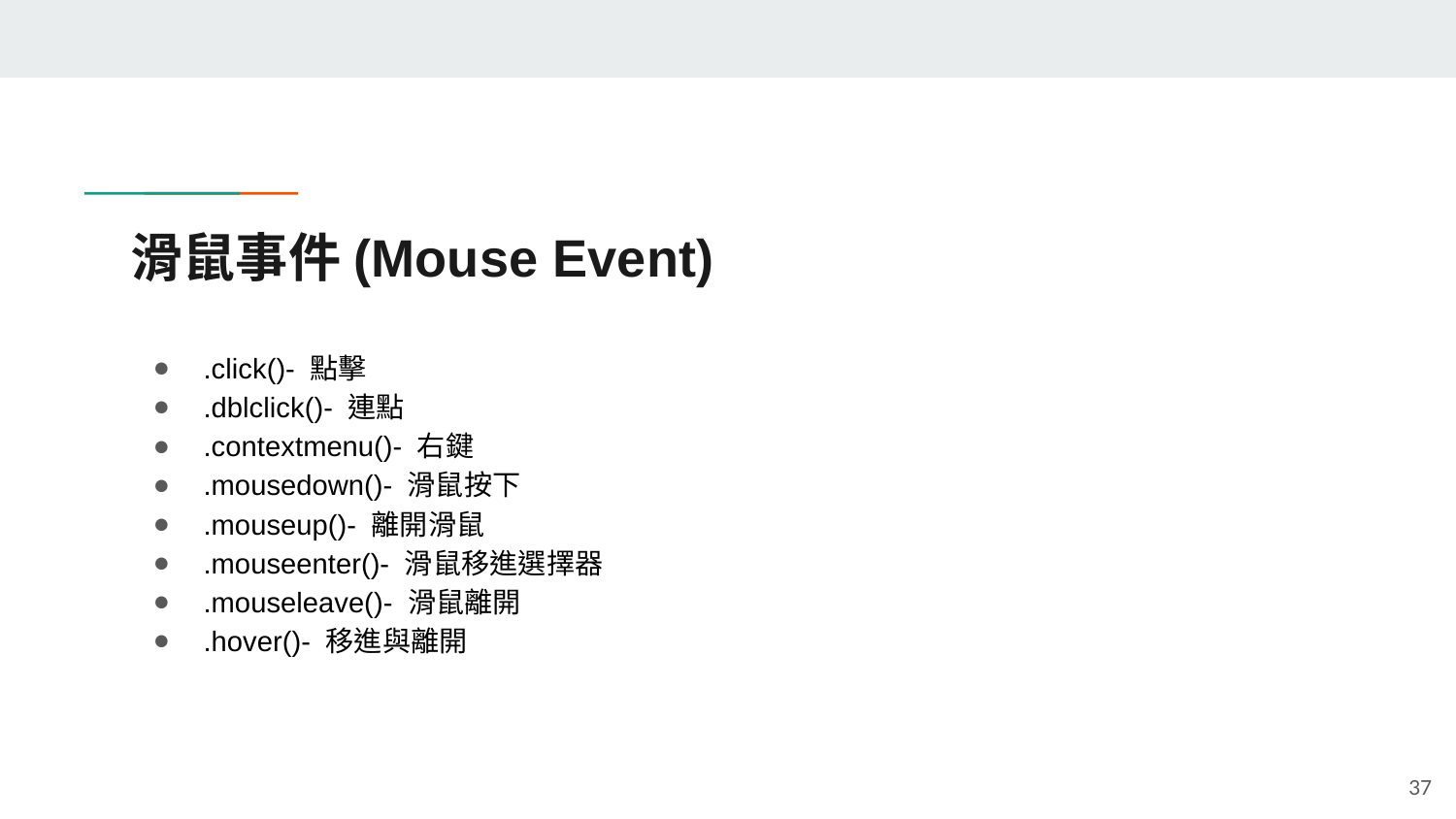

# 滑鼠事件(Mouse Event)
.click()- 點擊
.dblclick()- 連點
.contextmenu()- 右鍵
.mousedown()- 滑鼠按下
.mouseup()- 離開滑鼠
.mouseenter()- 滑鼠移進選擇器
.mouseleave()- 滑鼠離開
.hover()- 移進與離開

37